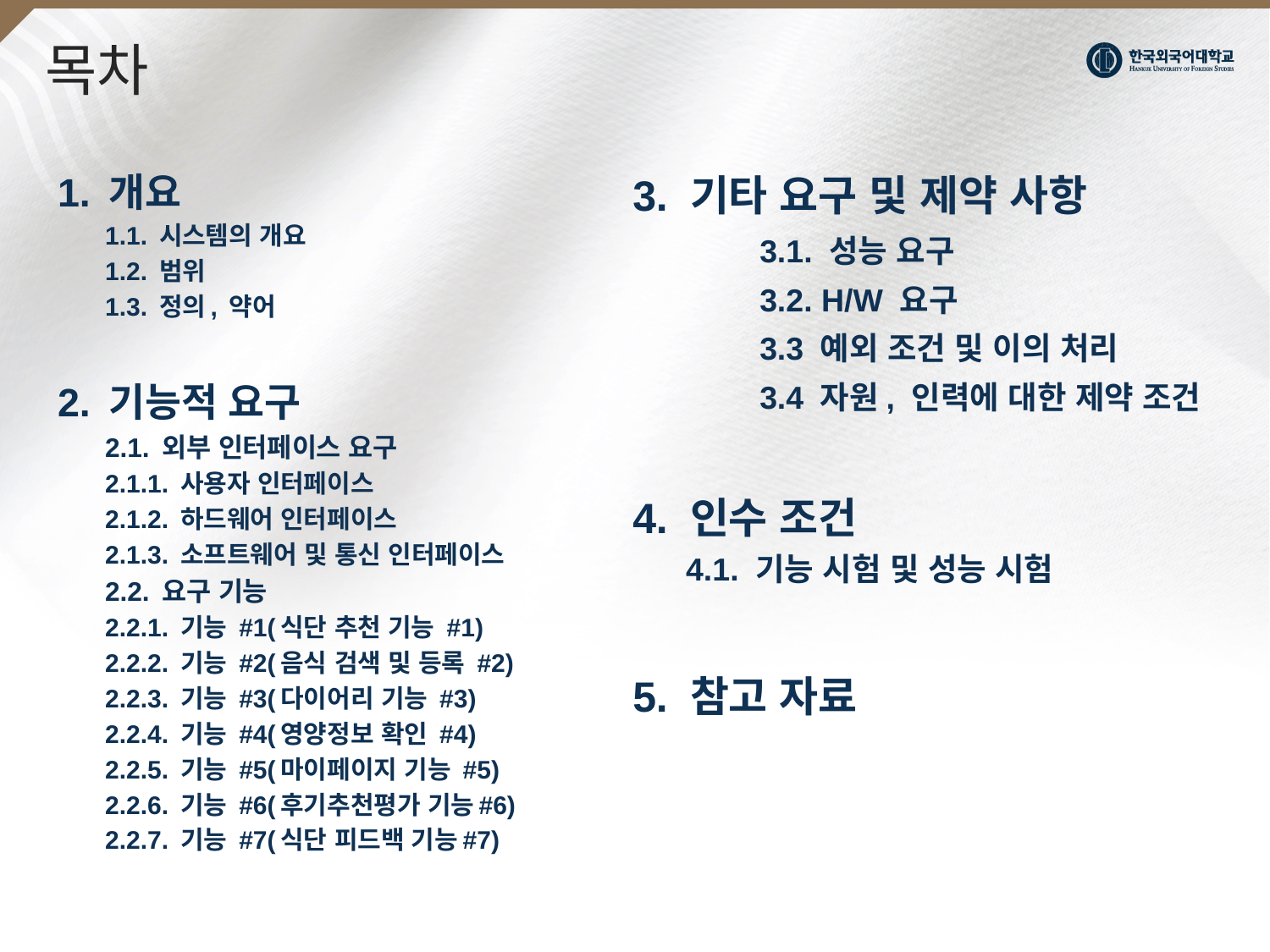

# 목차
1. 개요
1.1. 시스템의 개요
1.2. 범위
1.3. 정의, 약어

2. 기능적 요구
	2.1. 외부 인터페이스 요구
2.1.1. 사용자 인터페이스
2.1.2. 하드웨어 인터페이스
2.1.3. 소프트웨어 및 통신 인터페이스
	2.2. 요구 기능
2.2.1. 기능 #1(식단 추천 기능 #1)
2.2.2. 기능 #2(음식 검색 및 등록 #2)
2.2.3. 기능 #3(다이어리 기능 #3)
2.2.4. 기능 #4(영양정보 확인 #4)
2.2.5. 기능 #5(마이페이지 기능 #5)
2.2.6. 기능 #6(후기추천평가 기능#6)
2.2.7. 기능 #7(식단 피드백 기능#7)

3. 기타 요구 및 제약 사항
	3.1. 성능 요구
	3.2. H/W 요구
	3.3 예외 조건 및 이의 처리
	3.4 자원, 인력에 대한 제약 조건

4. 인수 조건
      4.1. 기능 시험 및 성능 시험

5. 참고 자료